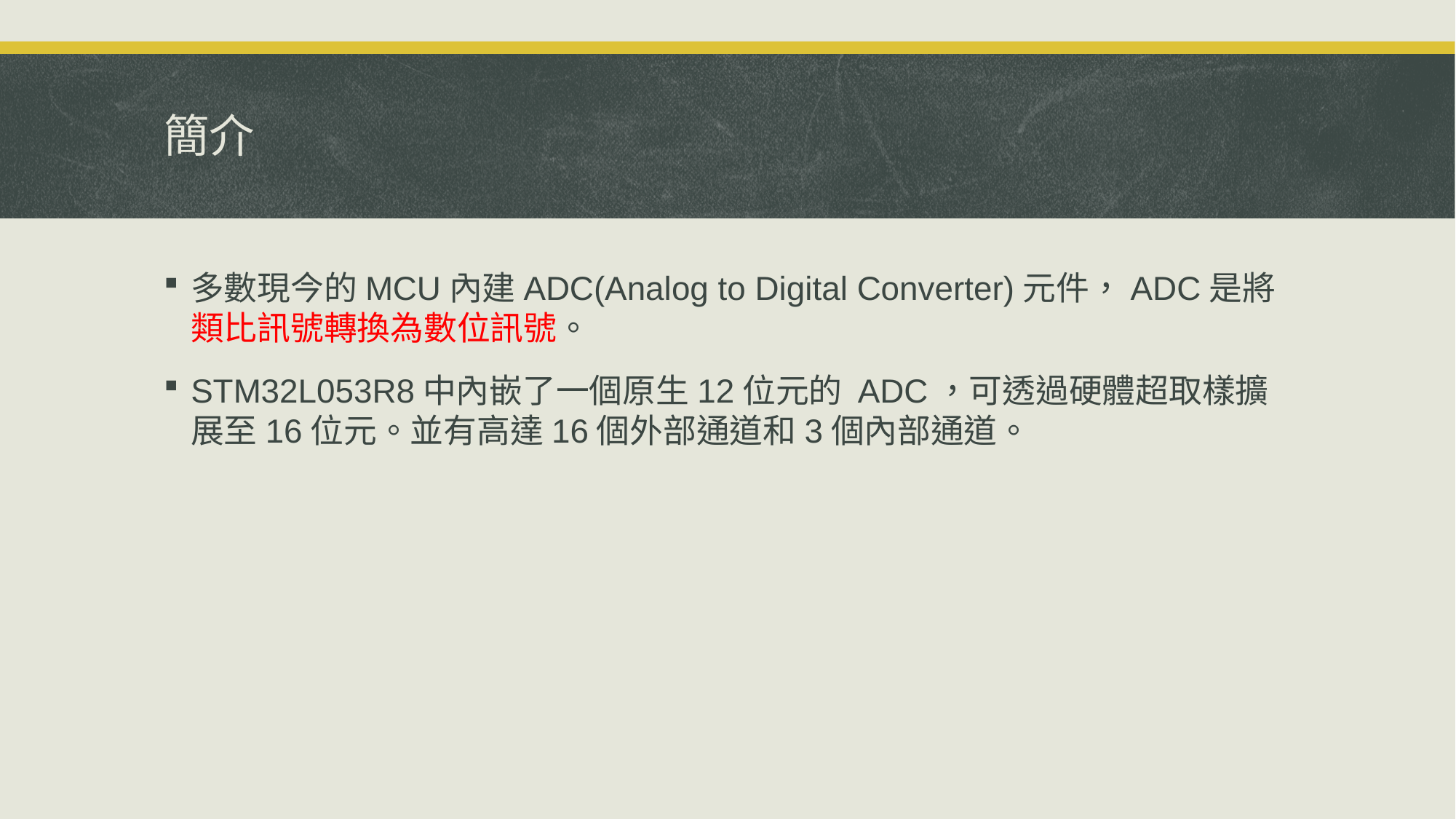

# 簡介
多數現今的MCU內建ADC(Analog to Digital Converter)元件，ADC是將類比訊號轉換為數位訊號。
STM32L053R8中內嵌了一個原生12位元的 ADC，可透過硬體超取樣擴展至16位元。並有高達16個外部通道和3個內部通道。